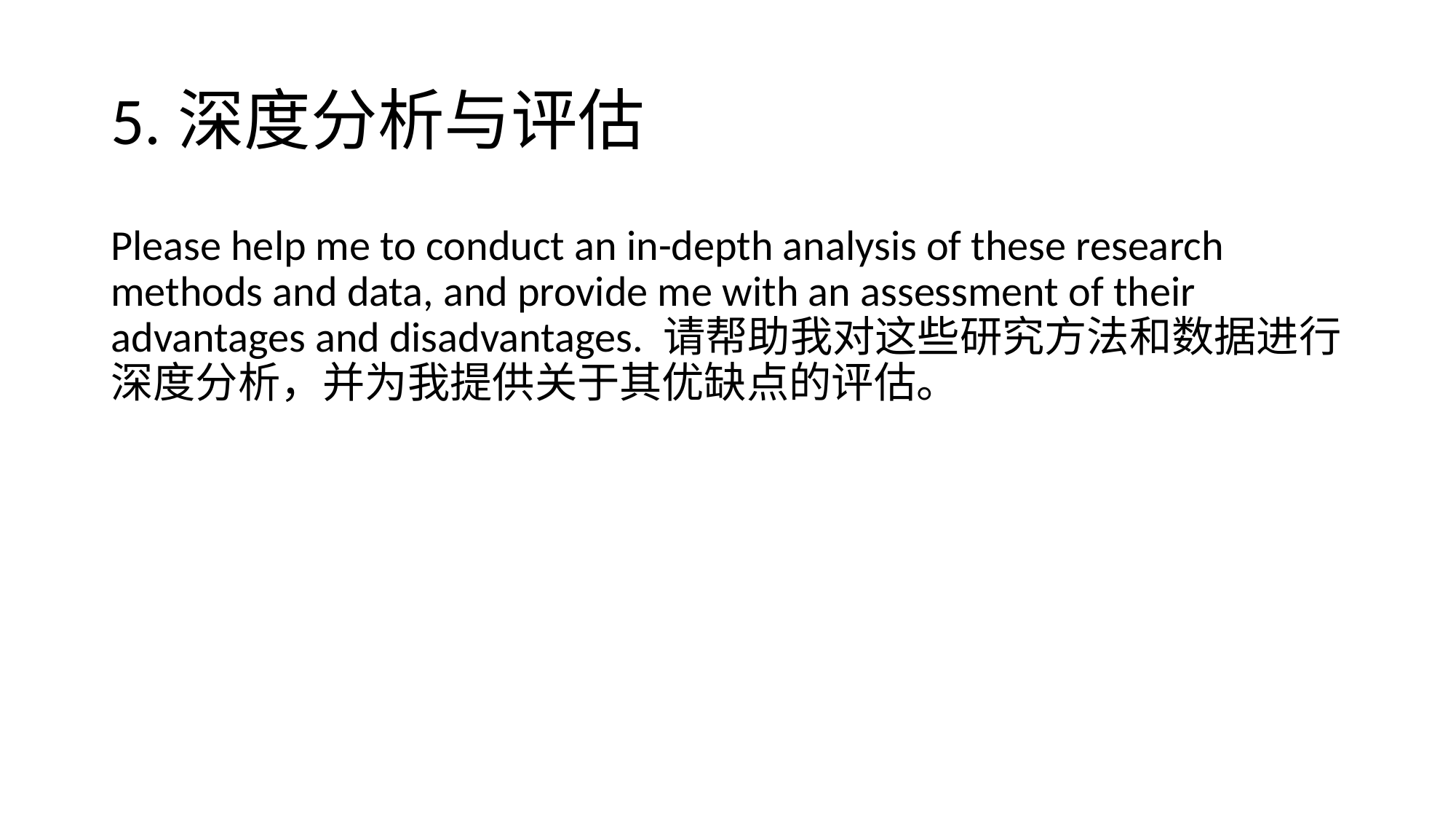

# 5.深度分析与评估
Please help me to conduct an in-depth analysis of these research methods and data, and provide me with an assessment of their advantages and disadvantages. 请帮助我对这些研究方法和数据进行深度分析，并为我提供关于其优缺点的评估。